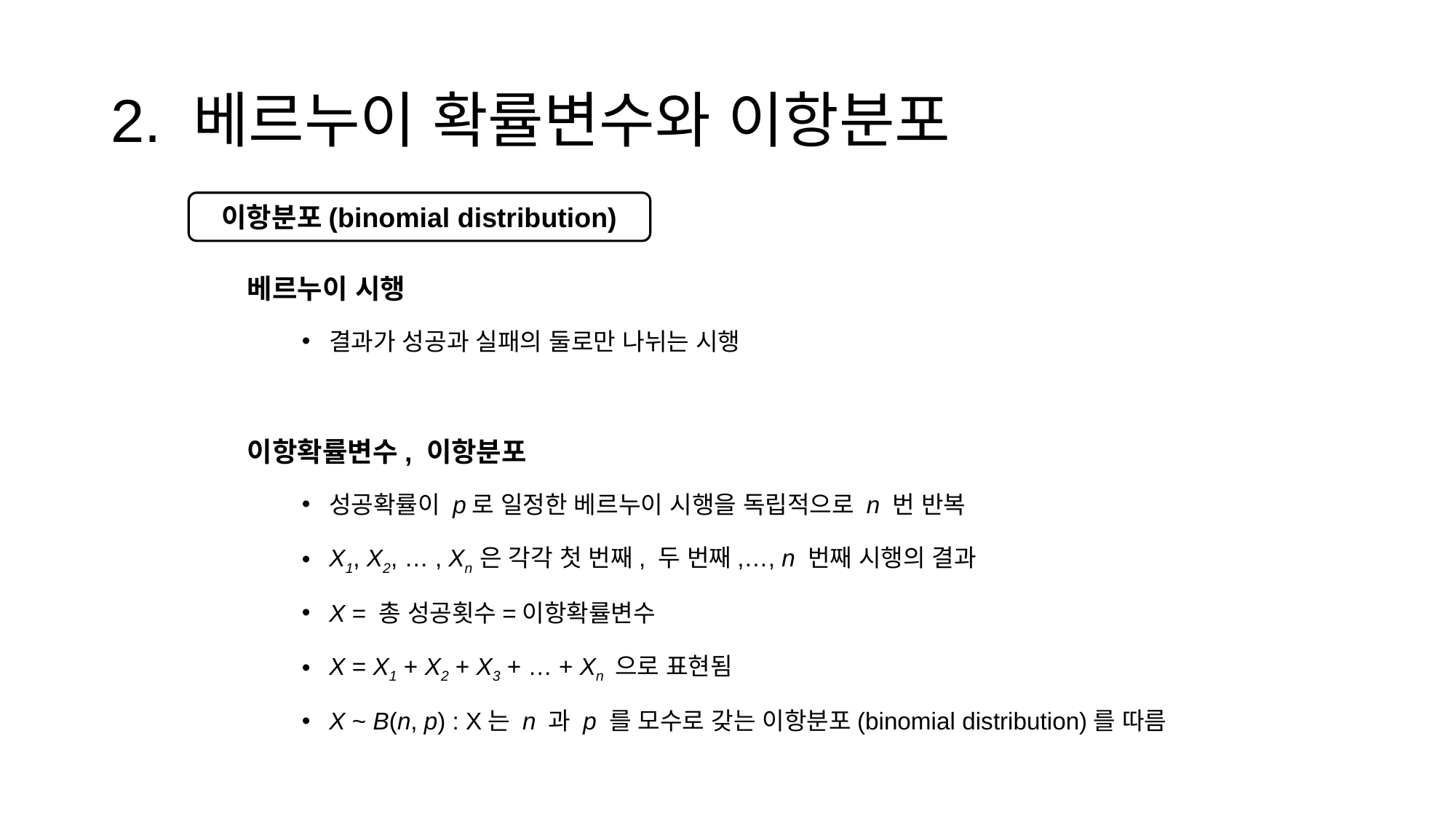

# 2. 베르누이 확률변수와 이항분포

베르누이 시행
결과가 성공과 실패의 둘로만 나뉘는 시행

이항확률변수, 이항분포
성공확률이 p로 일정한 베르누이 시행을 독립적으로 n 번 반복
X1, X2, … , Xn 은 각각 첫 번째, 두 번째,…, n 번째 시행의 결과
X = 총 성공횟수=이항확률변수
X = X1 + X2 + X3 + … + Xn  으로 표현됨
X ~ B(n, p) : X는 n 과 p 를 모수로 갖는 이항분포(binomial distribution)를 따름
이항분포(binomial distribution)